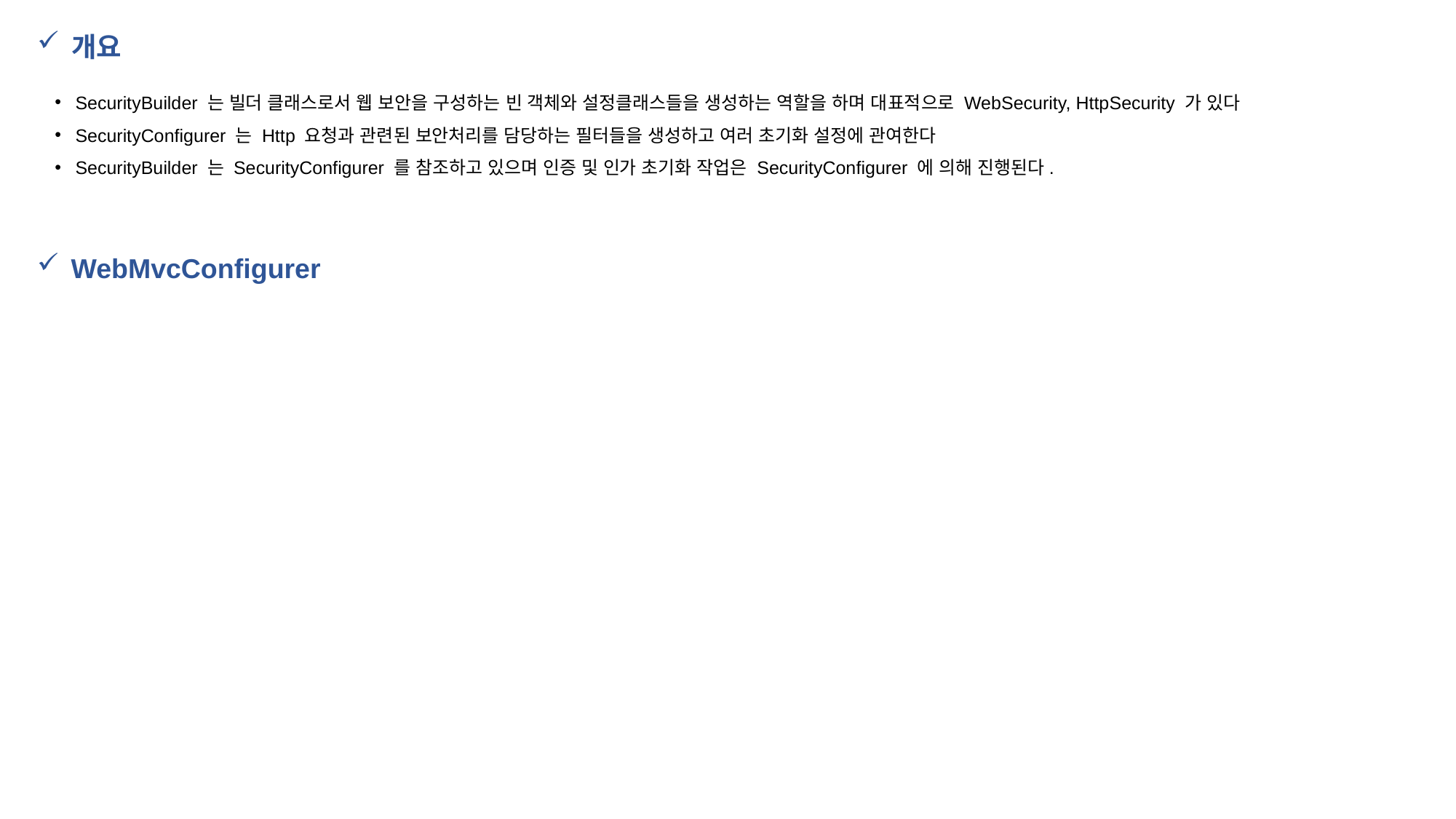

개요
SecurityBuilder 는 빌더 클래스로서 웹 보안을 구성하는 빈 객체와 설정클래스들을 생성하는 역할을 하며 대표적으로 WebSecurity, HttpSecurity 가 있다
SecurityConfigurer 는 Http 요청과 관련된 보안처리를 담당하는 필터들을 생성하고 여러 초기화 설정에 관여한다
SecurityBuilder 는 SecurityConfigurer 를 참조하고 있으며 인증 및 인가 초기화 작업은 SecurityConfigurer 에 의해 진행된다.
WebMvcConfigurer